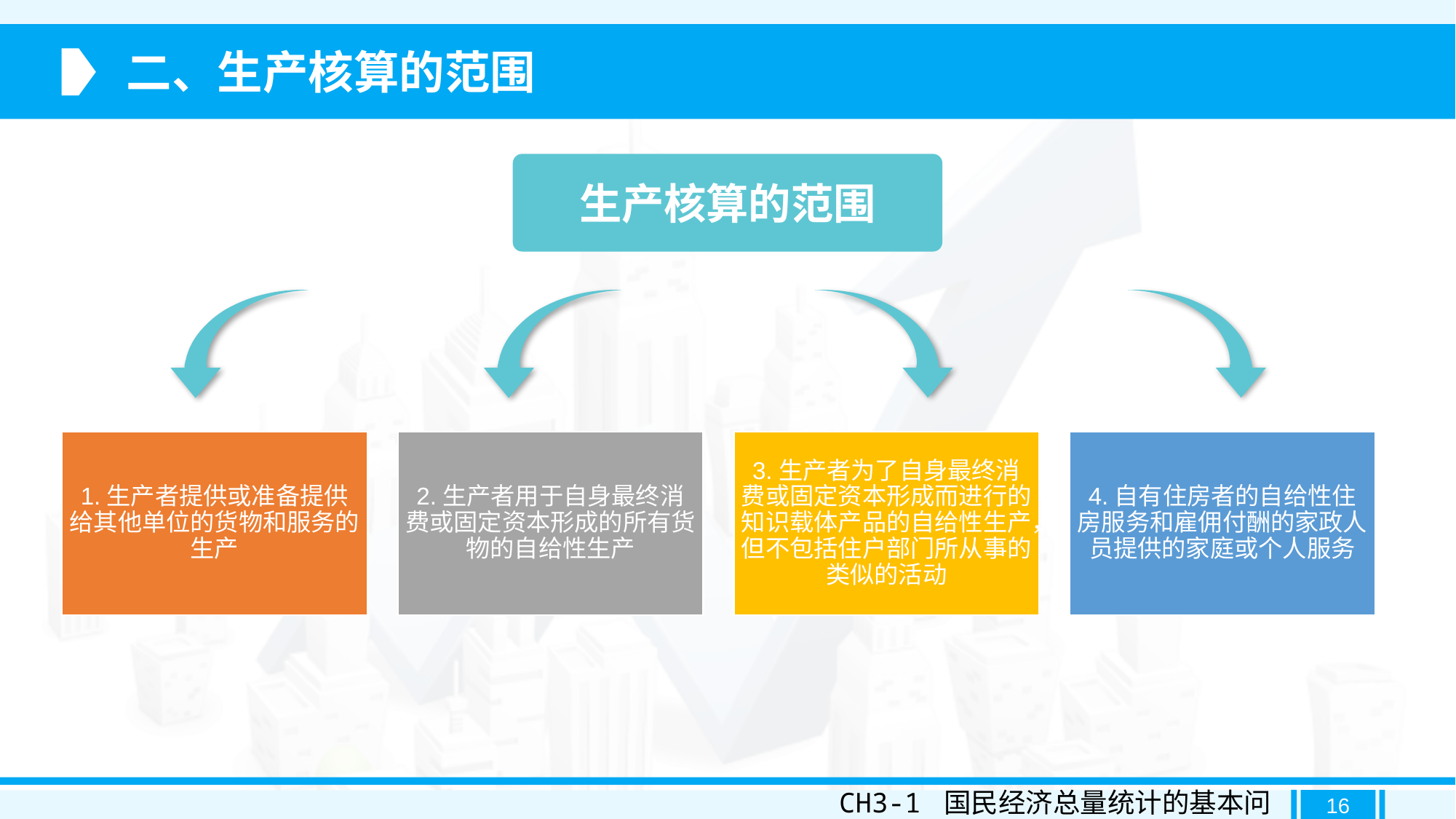

二、生产核算的范围

生产核算的范围

1.生产者提供或准备提供给其他单位的货物和服务的生产
2.生产者用于自身最终消费或固定资本形成的所有货物的自给性生产
3.生产者为了自身最终消费或固定资本形成而进行的知识载体产品的自给性生产，但不包括住户部门所从事的类似的活动
4.自有住房者的自给性住房服务和雇佣付酬的家政人员提供的家庭或个人服务
CH3-1 国民经济总量统计的基本问题
16